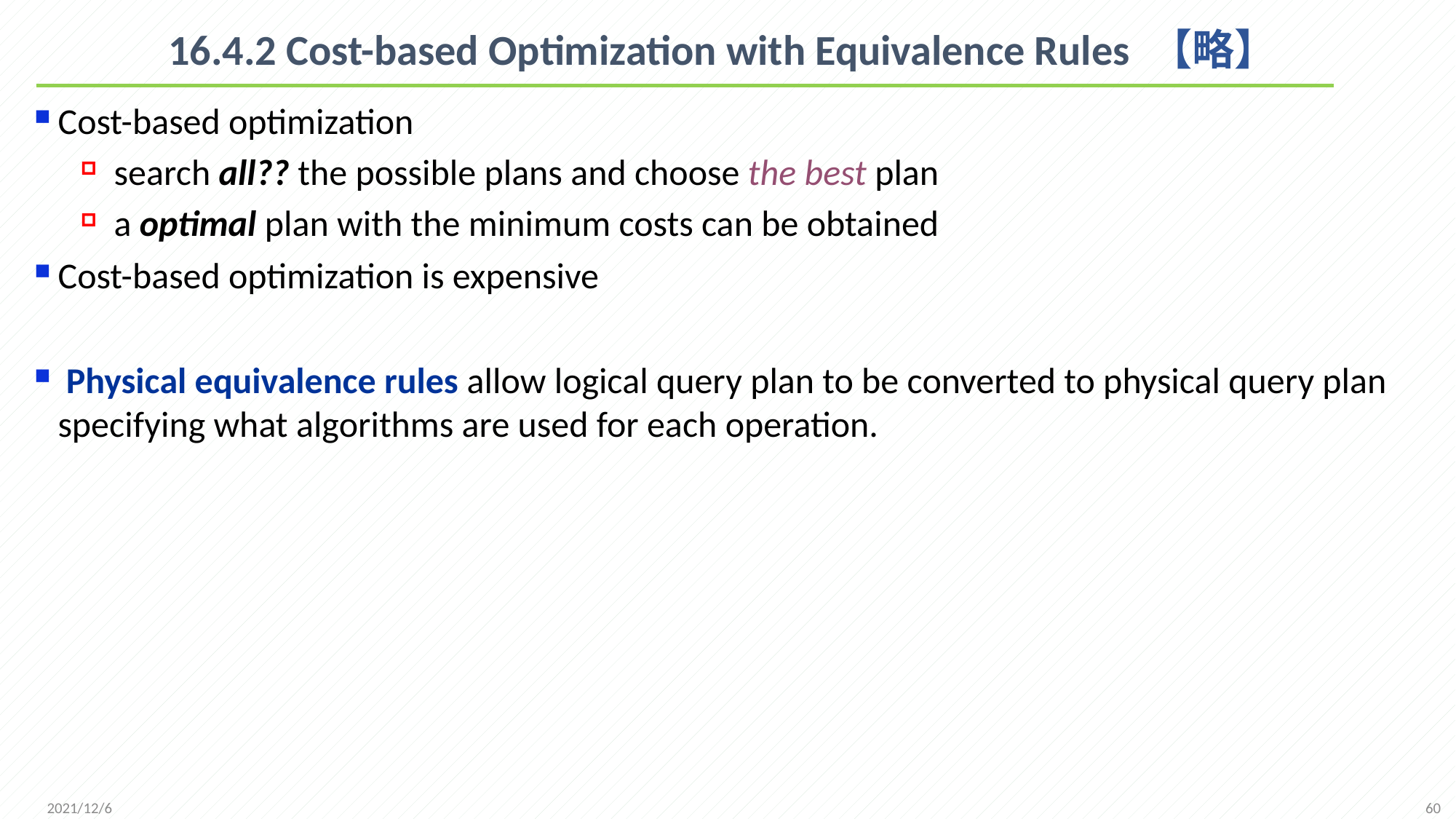

# 16.4.2 Cost-based Optimization with Equivalence Rules 【略】
Cost-based optimization
search all?? the possible plans and choose the best plan
a optimal plan with the minimum costs can be obtained
Cost-based optimization is expensive

 Physical equivalence rules allow logical query plan to be converted to physical query plan specifying what algorithms are used for each operation.

60
2021/12/6